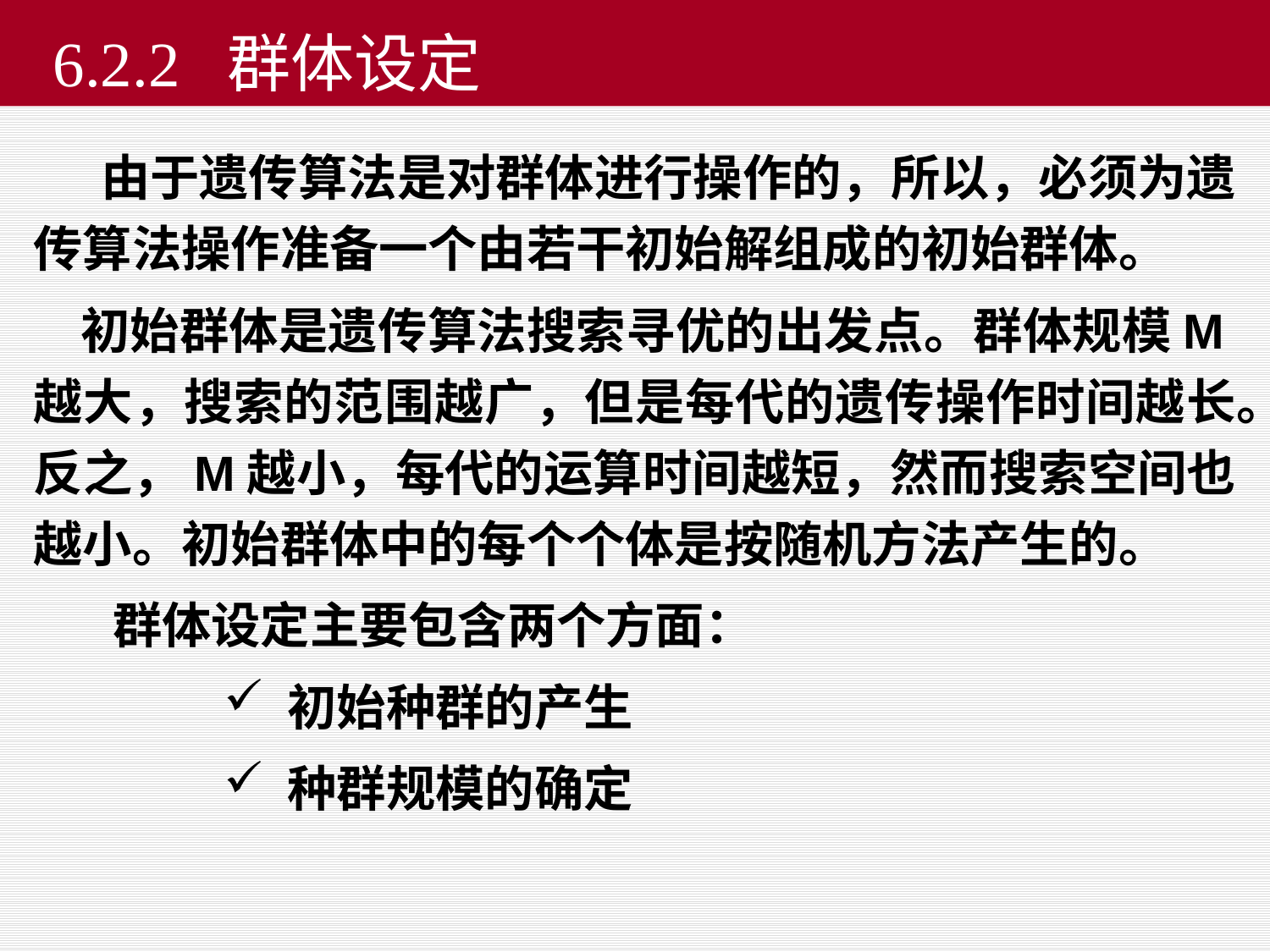

# 6.2.2  群体设定
     由于遗传算法是对群体进行操作的，所以，必须为遗传算法操作准备一个由若干初始解组成的初始群体。
   初始群体是遗传算法搜索寻优的出发点。群体规模M越大，搜索的范围越广，但是每代的遗传操作时间越长。反之，M越小，每代的运算时间越短，然而搜索空间也越小。初始群体中的每个个体是按随机方法产生的。
      群体设定主要包含两个方面：
初始种群的产生
种群规模的确定
41